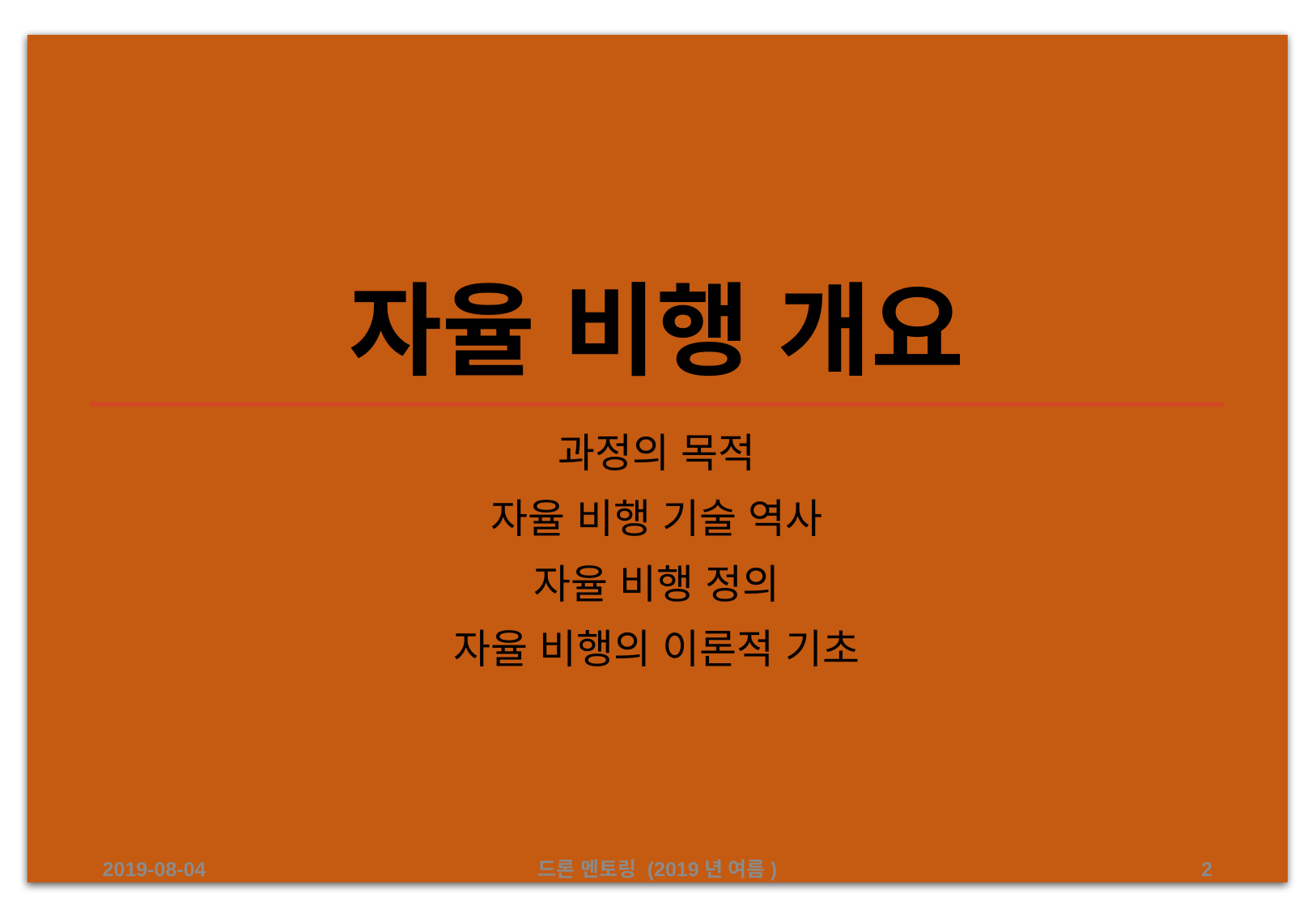

# 자율 비행 개요
과정의 목적
자율 비행 기술 역사
자율 비행 정의
자율 비행의 이론적 기초

2019-08-04
드론 멘토링 (2019년 여름)
2